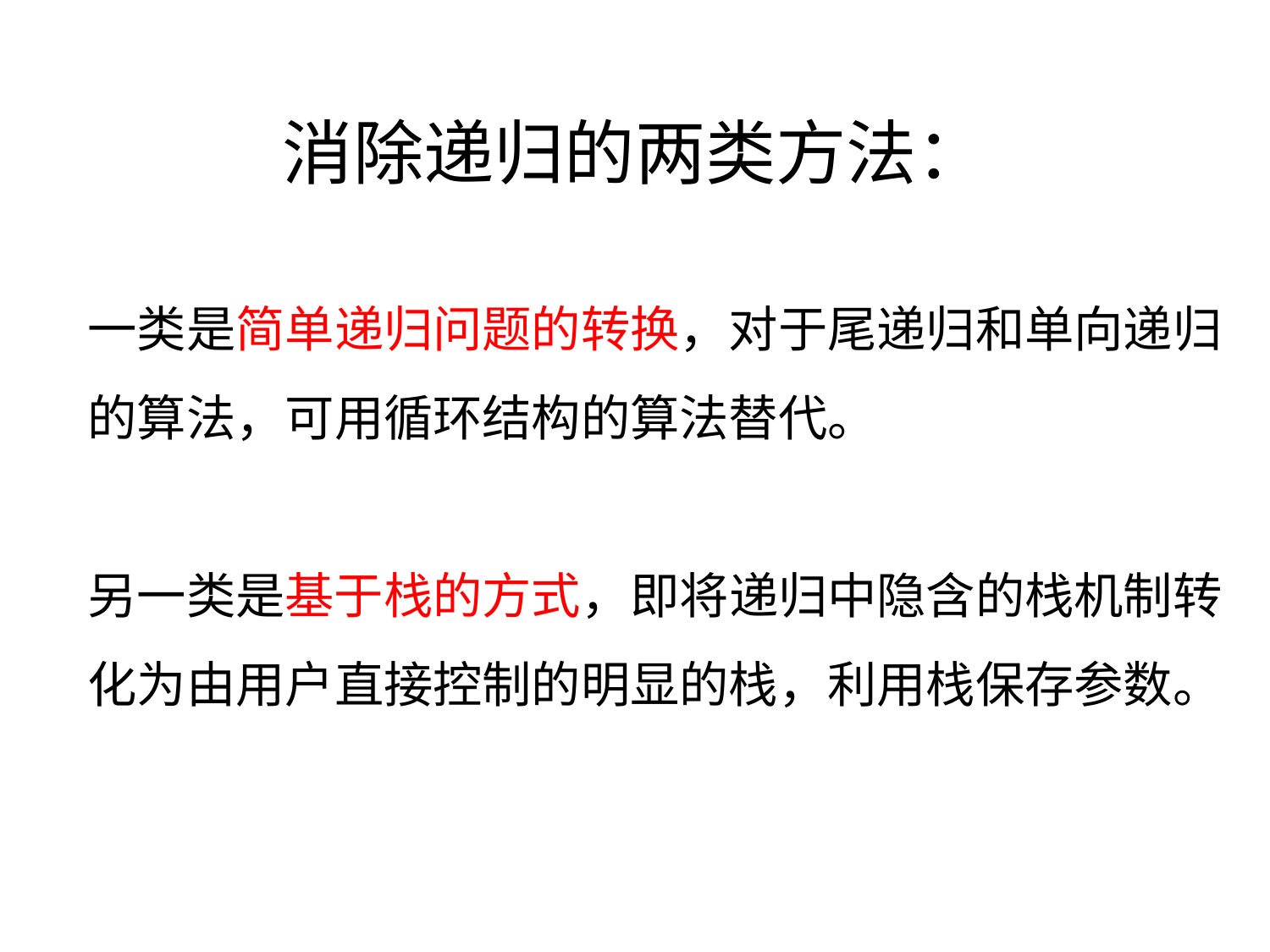

消除递归的两类方法：
一类是简单递归问题的转换，对于尾递归和单向递归的算法，可用循环结构的算法替代。

另一类是基于栈的方式，即将递归中隐含的栈机制转化为由用户直接控制的明显的栈，利用栈保存参数。
32